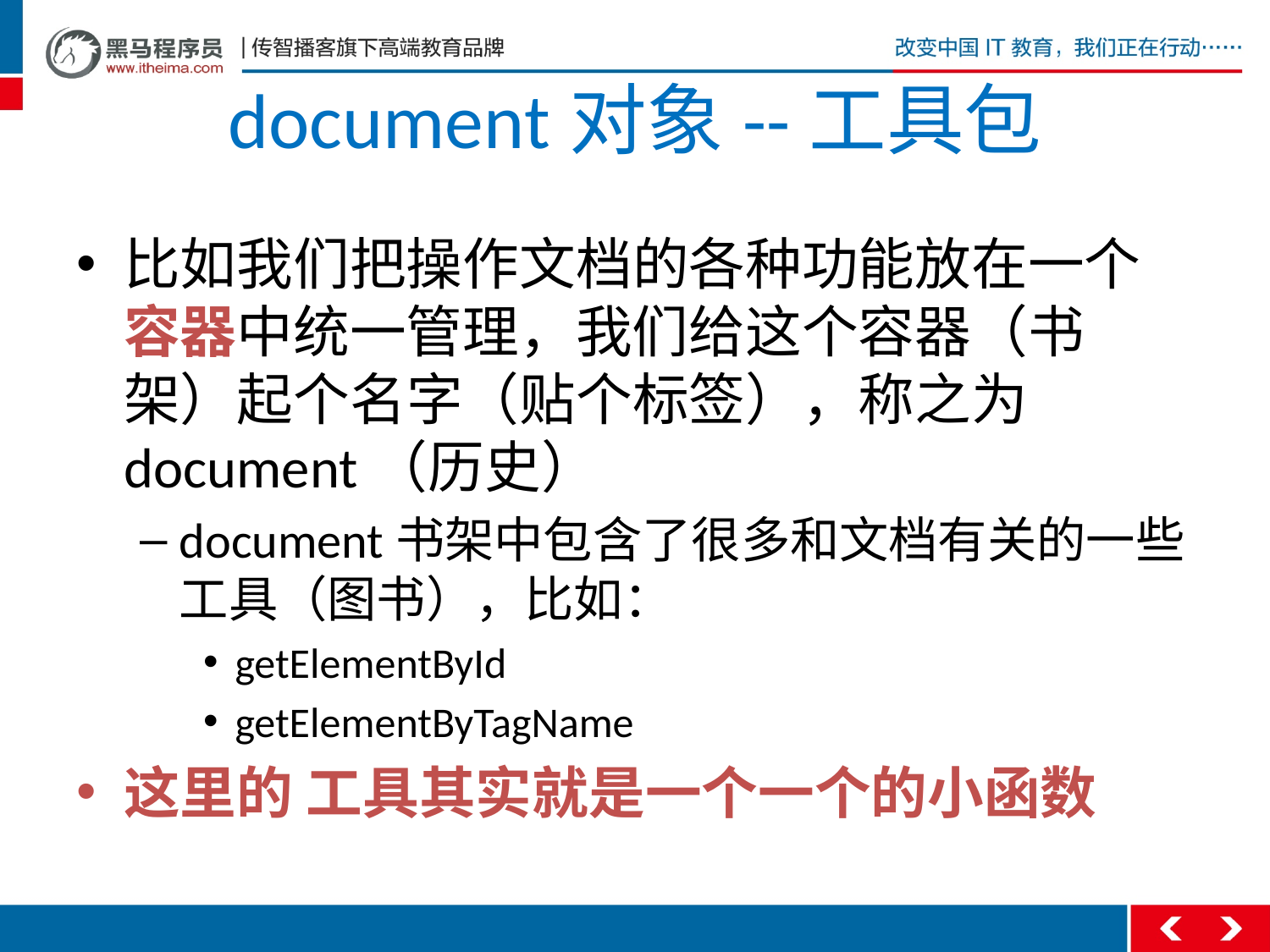

# document对象--工具包
比如我们把操作文档的各种功能放在一个容器中统一管理，我们给这个容器（书架）起个名字（贴个标签），称之为document（历史）
document书架中包含了很多和文档有关的一些工具（图书），比如：
getElementById
getElementByTagName
这里的 工具其实就是一个一个的小函数